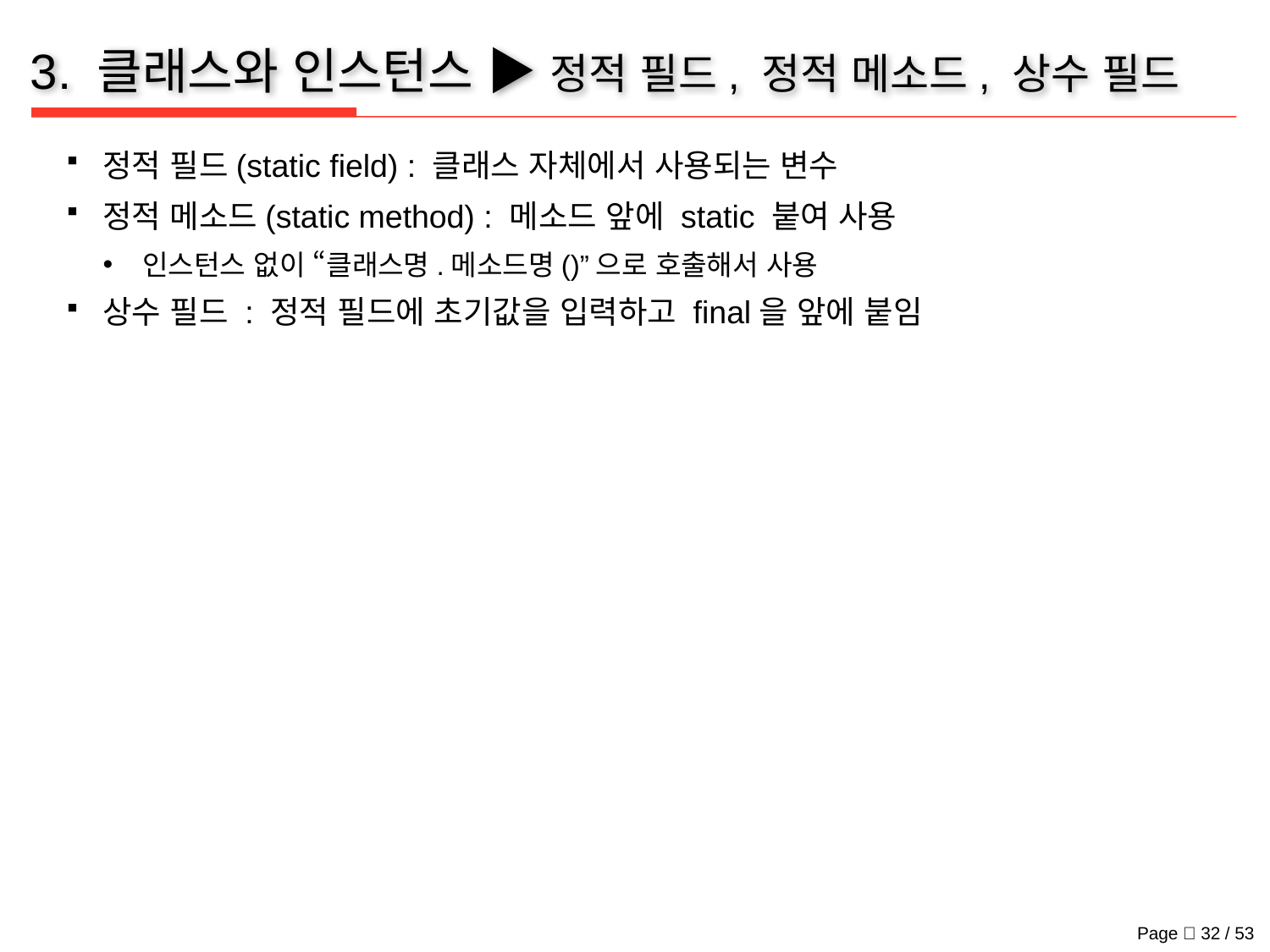

# 3. 클래스와 인스턴스 ▶ 정적 필드, 정적 메소드, 상수 필드
정적 필드(static field) : 클래스 자체에서 사용되는 변수
정적 메소드(static method) : 메소드 앞에 static 붙여 사용
인스턴스 없이 “클래스명.메소드명()”으로 호출해서 사용
상수 필드 : 정적 필드에 초기값을 입력하고 final을 앞에 붙임